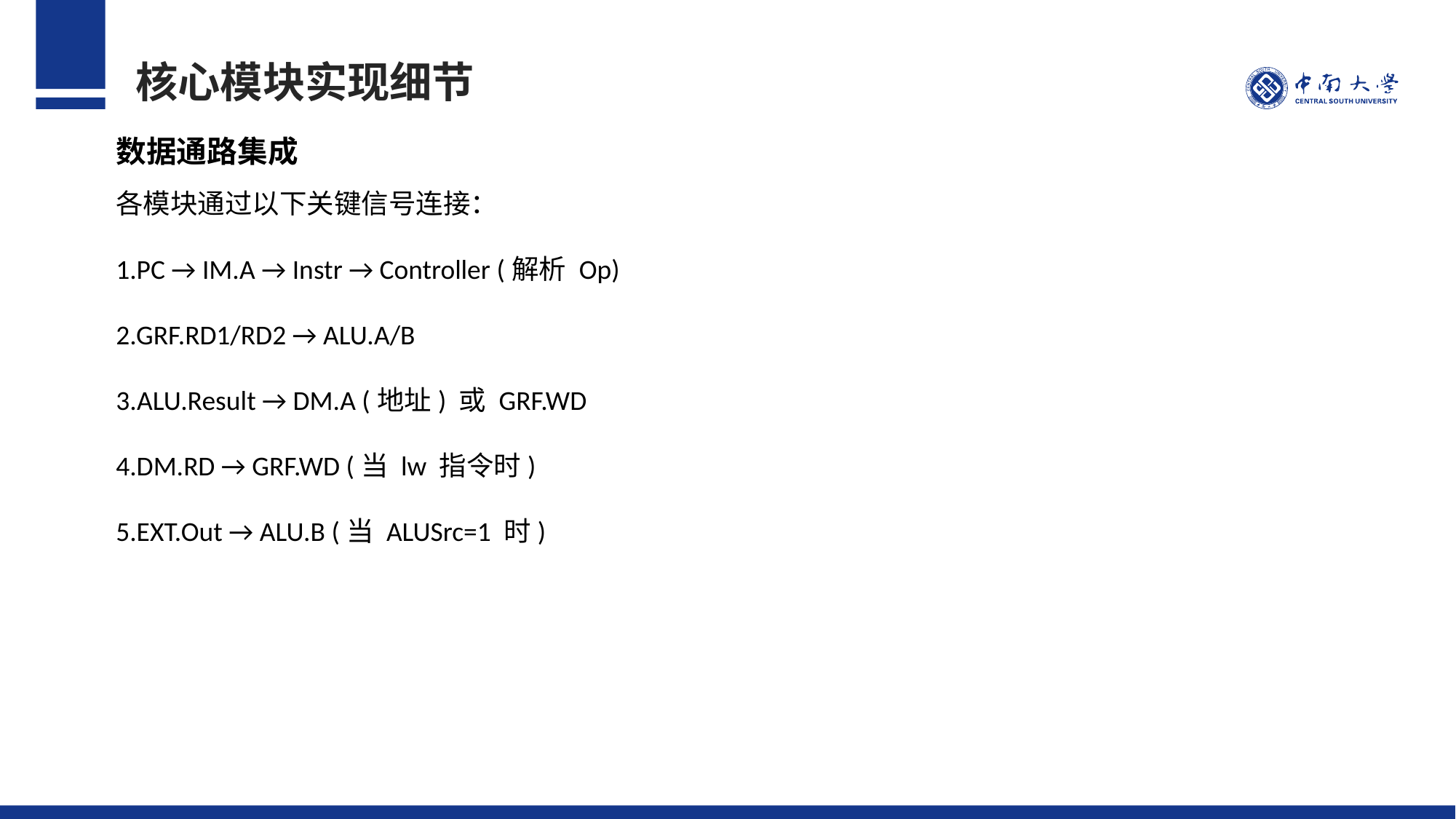

核心模块实现细节

数据通路集成
各模块通过以下关键信号连接：

1.PC → IM.A → Instr → Controller (解析 Op)

2.GRF.RD1/RD2 → ALU.A/B

3.ALU.Result → DM.A (地址) 或 GRF.WD

4.DM.RD → GRF.WD (当 lw 指令时)

5.EXT.Out → ALU.B (当 ALUSrc=1 时)